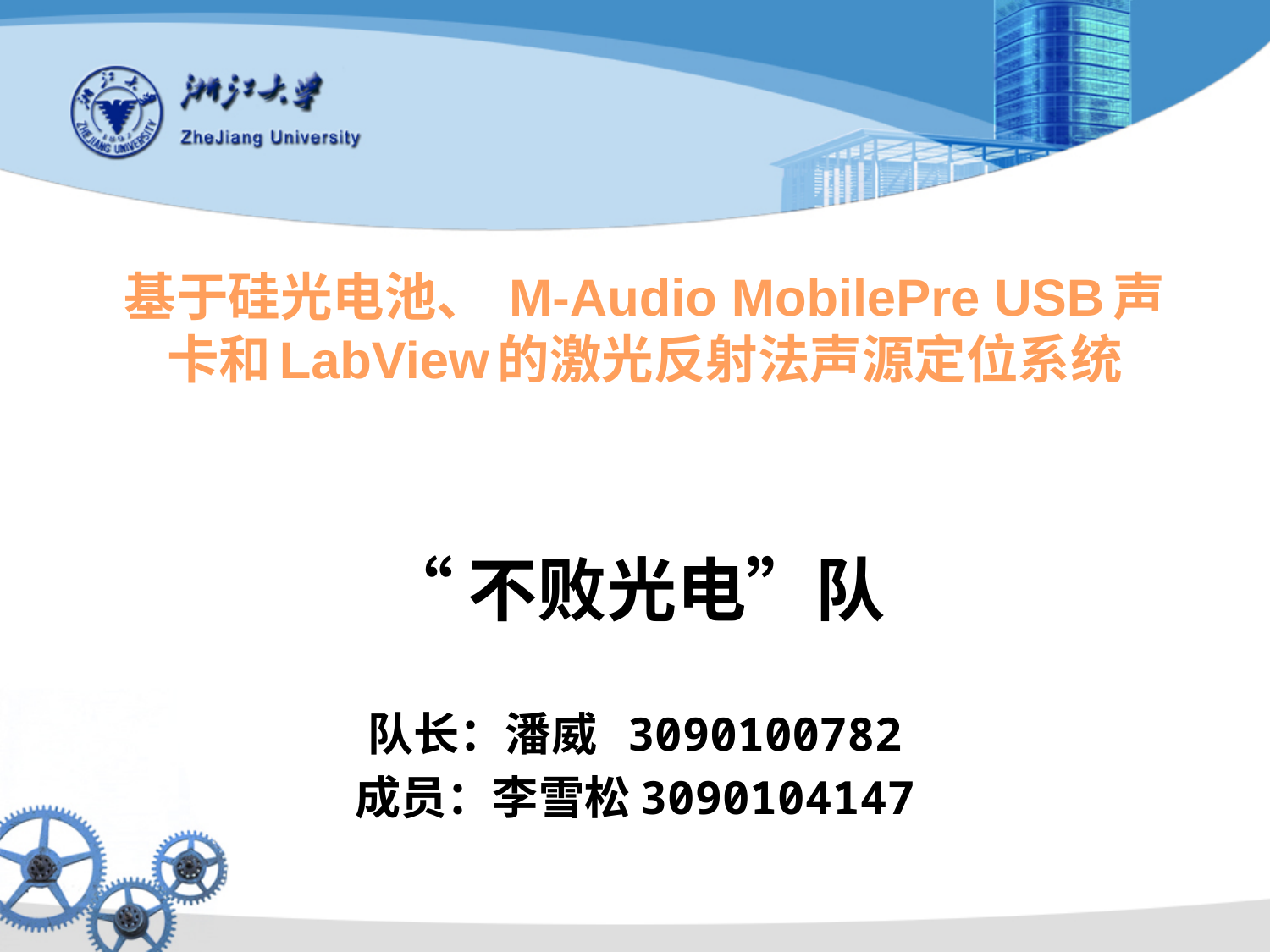

# 基于硅光电池、 M-Audio MobilePre USB声卡和LabView的激光反射法声源定位系统
“不败光电”队

队长：潘威  3090100782
成员：李雪松3090104147